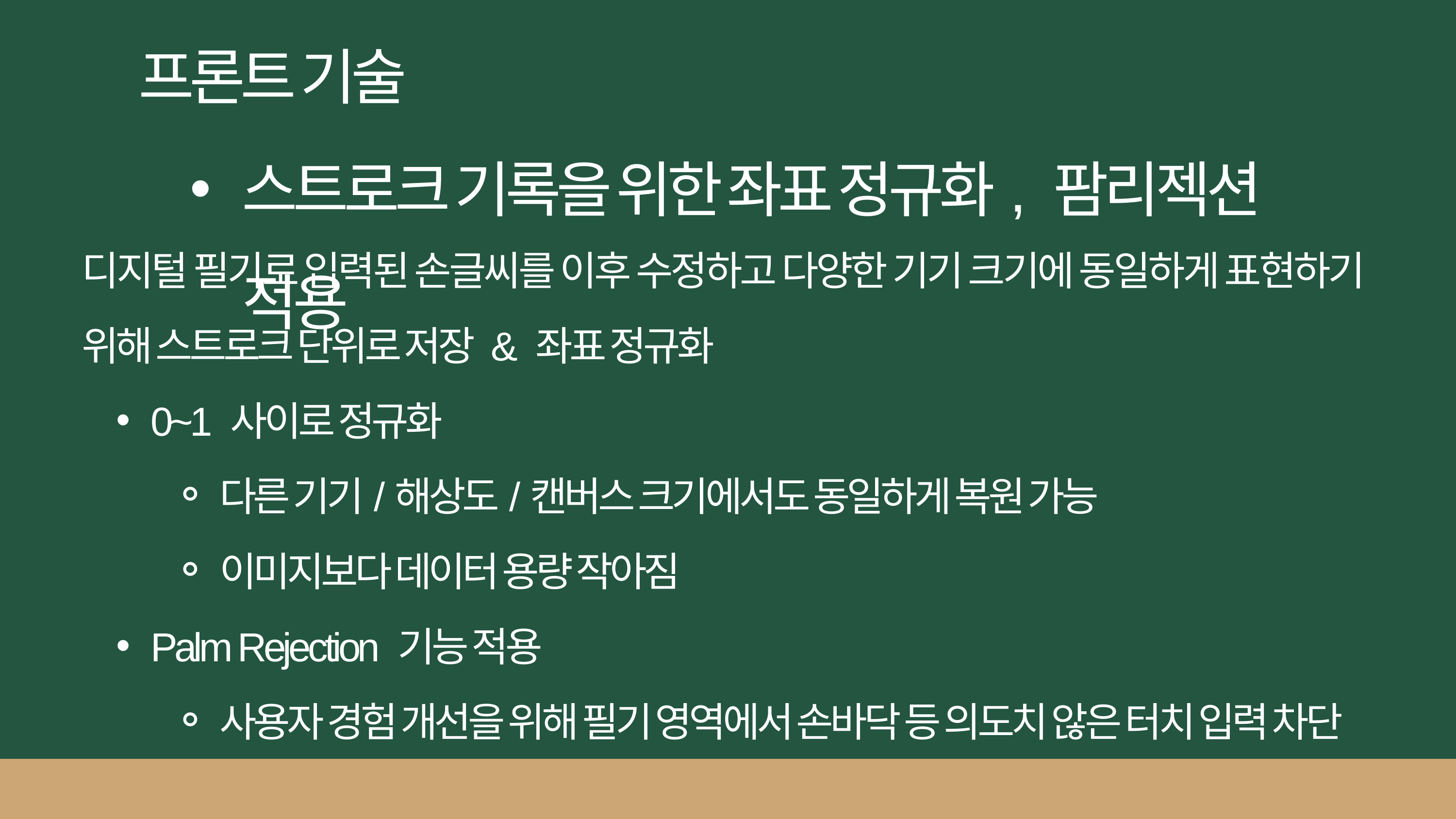

프론트 기술
스트로크 기록을 위한 좌표 정규화, 팜리젝션 적용
디지털 필기로 입력된 손글씨를 이후 수정하고 다양한 기기 크기에 동일하게 표현하기 위해 스트로크 단위로 저장 & 좌표 정규화
0~1 사이로 정규화
다른 기기/해상도/캔버스 크기에서도 동일하게 복원 가능
이미지보다 데이터 용량 작아짐
Palm Rejection 기능 적용
사용자 경험 개선을 위해 필기 영역에서 손바닥 등 의도치 않은 터치 입력 차단